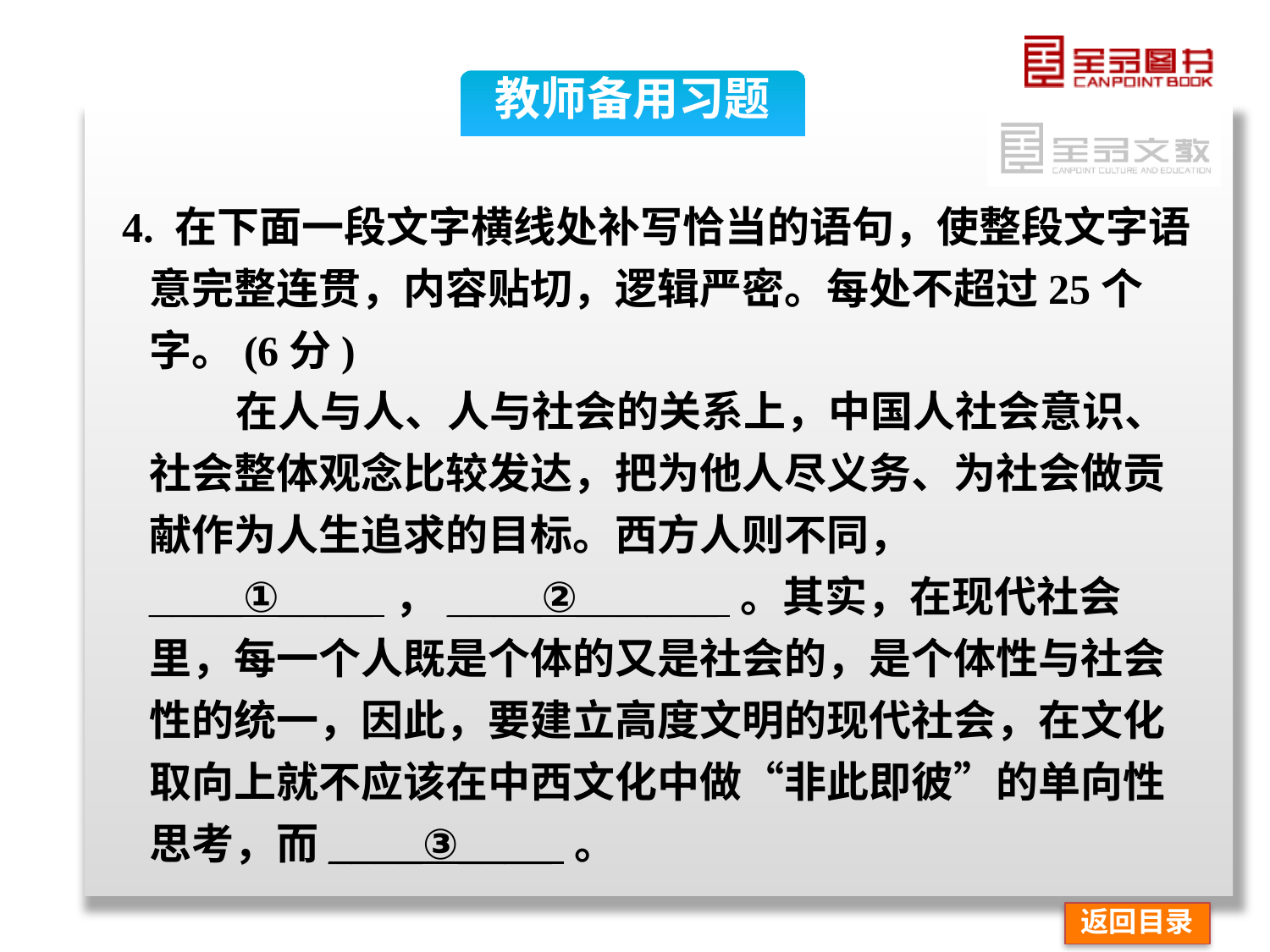

教师备用习题
 4. 在下面一段文字横线处补写恰当的语句，使整段文字语意完整连贯，内容贴切，逻辑严密。每处不超过25个字。(6分)
            在人与人、人与社会的关系上，中国人社会意识、社会整体观念比较发达，把为他人尽义务、为社会做贡献作为人生追求的目标。西方人则不同， ____①____ ，____②______ 。其实，在现代社会里，每一个人既是个体的又是社会的，是个体性与社会性的统一，因此，要建立高度文明的现代社会，在文化取向上就不应该在中西文化中做“非此即彼”的单向性思考，而____③____ 。

返回目录